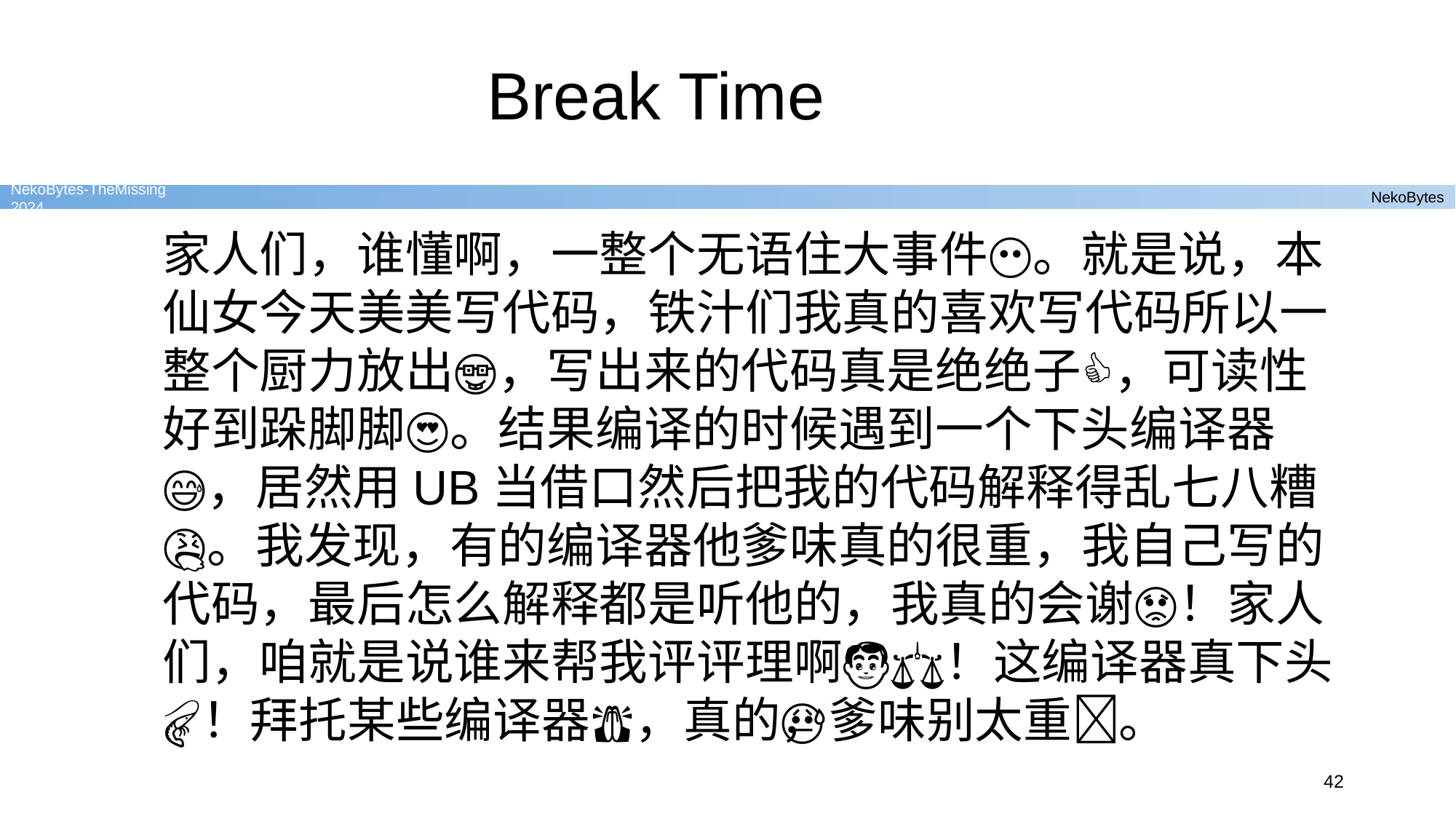

# Break Time
家人们，谁懂啊，一整个无语住大事件😶。就是说，本仙女今天美美写代码，铁汁们我真的喜欢写代码所以一整个厨力放出🤓，写出来的代码真是绝绝子👍，可读性好到跺脚脚😍。结果编译的时候遇到一个下头编译器😅，居然用UB当借口然后把我的代码解释得乱七八糟🤮。我发现，有的编译器他爹味真的很重，我自己写的代码，最后怎么解释都是听他的，我真的会谢😡！家人们，咱就是说谁来帮我评评理啊👨‍⚖️！这编译器真下头🦐！拜托某些编译器🙏，真的🥺，爹味别太重😓。
42